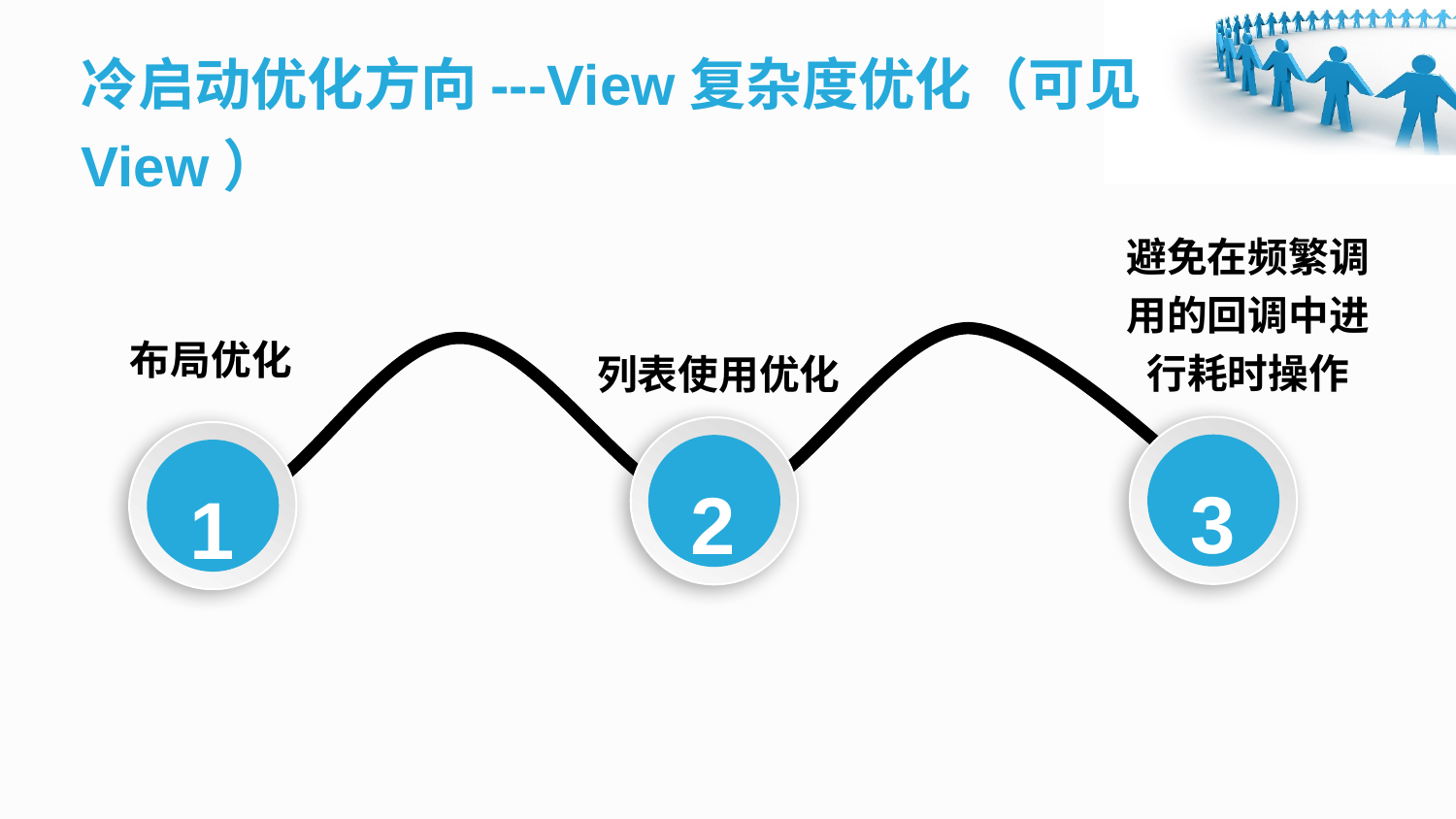

冷启动优化方向---View复杂度优化（可见View）
避免在频繁调用的回调中进行耗时操作
布局优化

列表使用优化

3

2

1